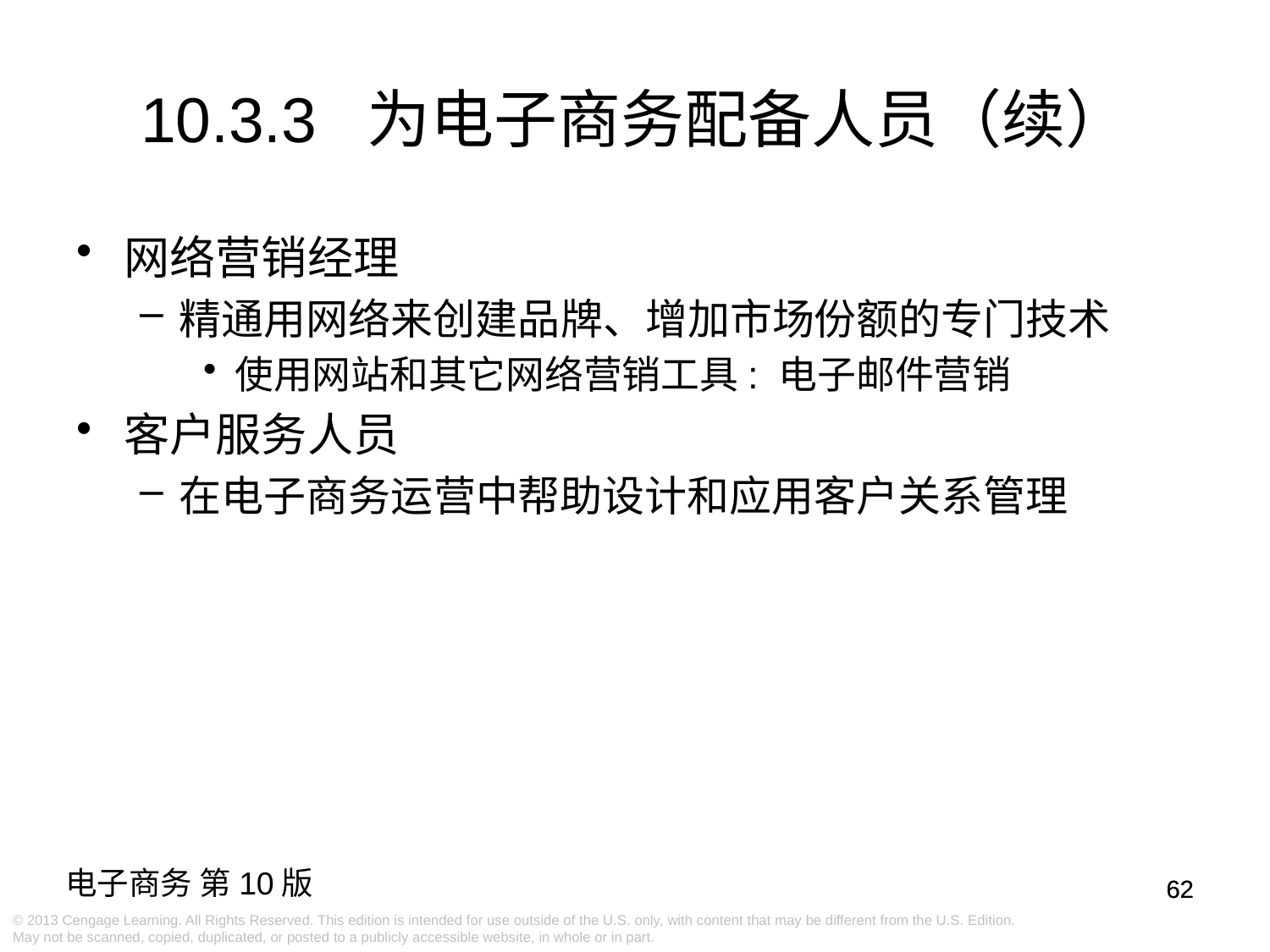

# 10.3.3  为电子商务配备人员（续）
网络营销经理
精通用网络来创建品牌、增加市场份额的专门技术
使用网站和其它网络营销工具: 电子邮件营销
客户服务人员
在电子商务运营中帮助设计和应用客户关系管理
62
62